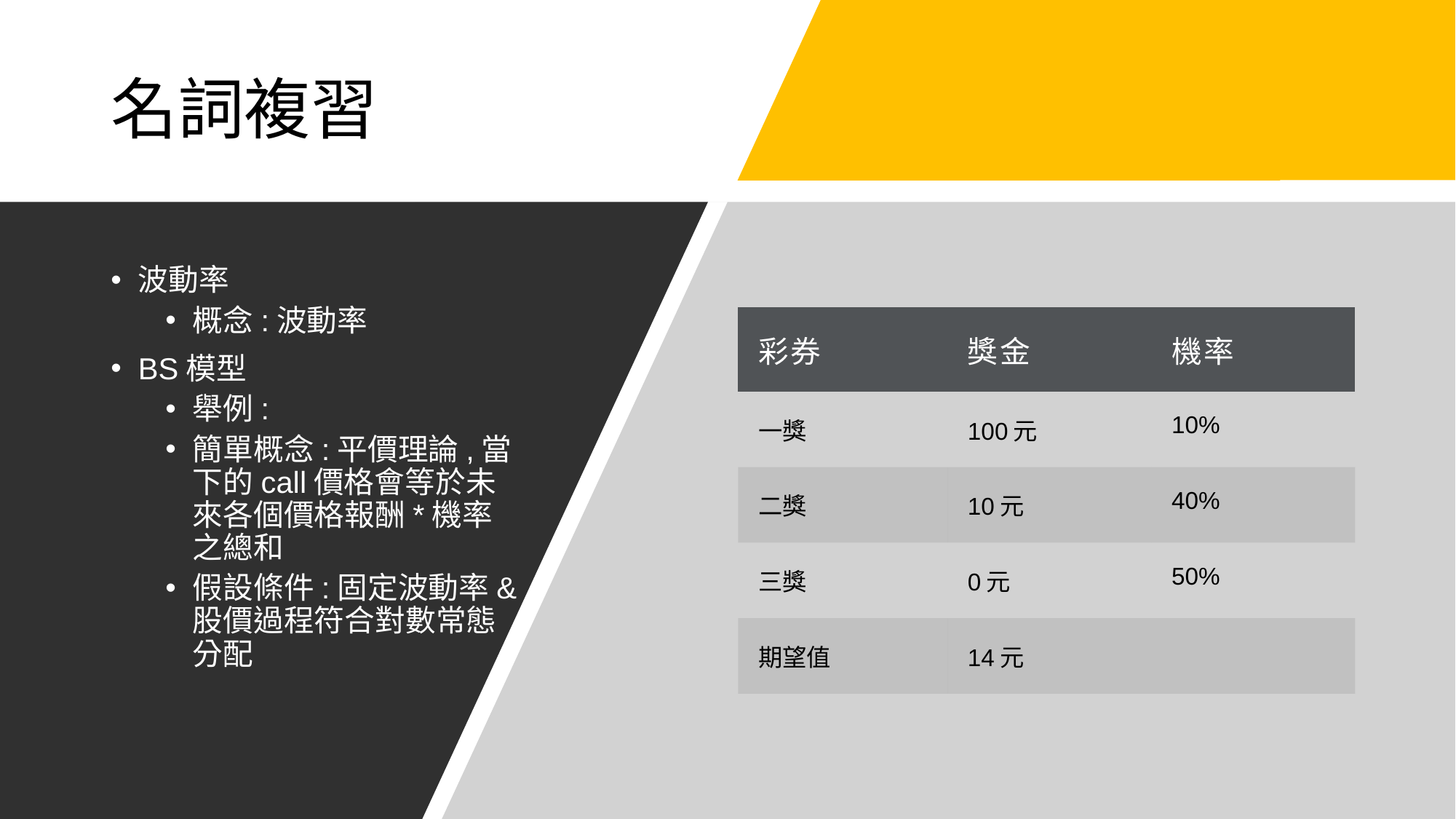

# 名詞複習

波動率
概念:波動率
BS模型
舉例:
簡單概念:平價理論,當下的call價格會等於未來各個價格報酬*機率之總和
假設條件:固定波動率&股價過程符合對數常態分配

| 彩券 | 獎金 | 機率 |
| --- | --- | --- |
| 一獎 | 100元 | 10% |
| 二獎 | 10元 | 40% |
| 三獎 | 0元 | 50% |
| 期望值 | 14元 |  |